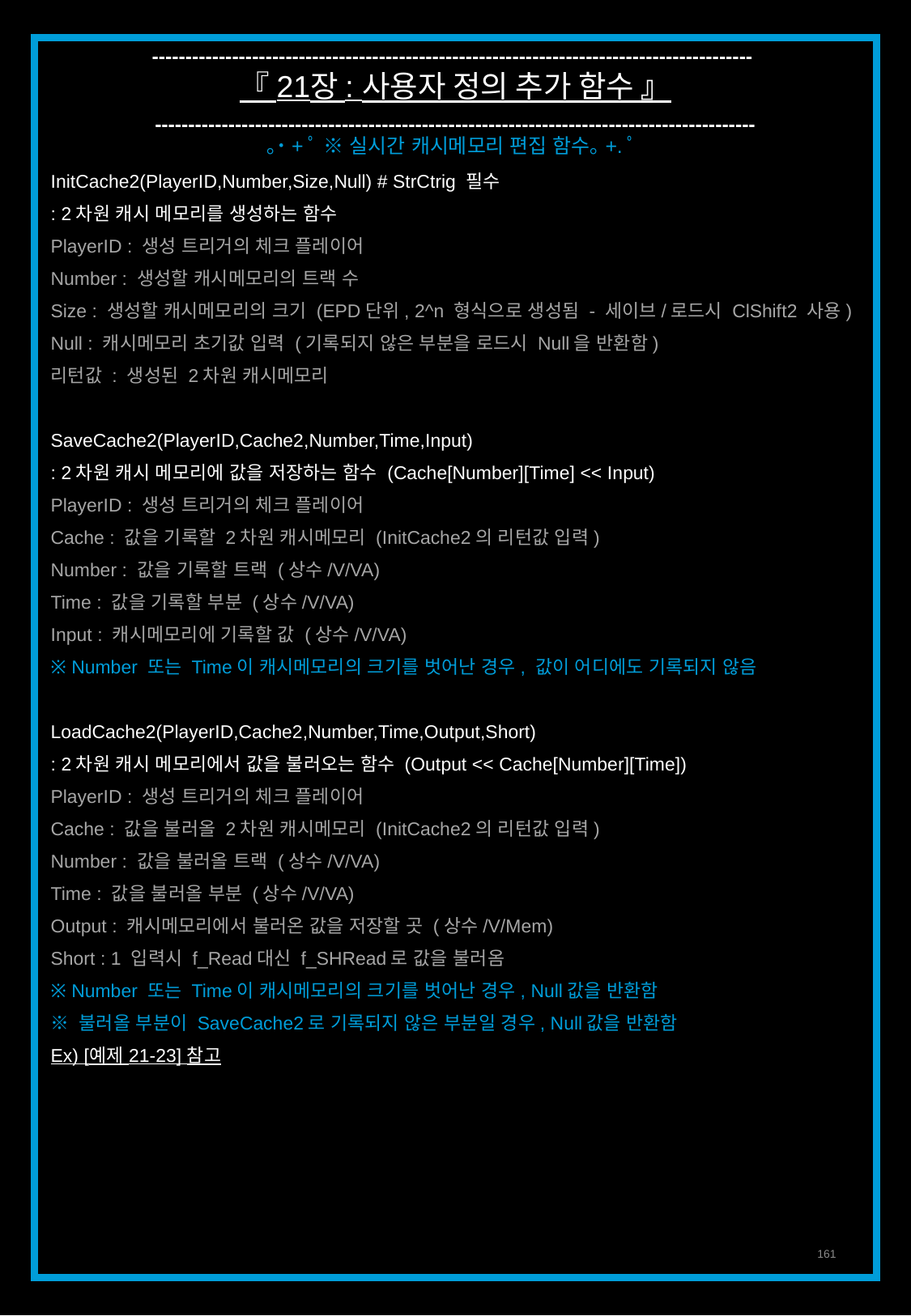

------------------------------------------------------------------------------------------
『 21장 : 사용자 정의 추가 함수 』
------------------------------------------------------------------------------------------

｡˙+ﾟ ※ 실시간 캐시메모리 편집 함수｡+.ﾟ
InitCache2(PlayerID,Number,Size,Null) # StrCtrig 필수
: 2차원 캐시 메모리를 생성하는 함수
PlayerID : 생성 트리거의 체크 플레이어
Number : 생성할 캐시메모리의 트랙 수
Size : 생성할 캐시메모리의 크기 (EPD단위, 2^n 형식으로 생성됨 - 세이브/로드시 ClShift2 사용)
Null : 캐시메모리 초기값 입력 (기록되지 않은 부분을 로드시 Null을 반환함)
리턴값 : 생성된 2차원 캐시메모리

SaveCache2(PlayerID,Cache2,Number,Time,Input)
: 2차원 캐시 메모리에 값을 저장하는 함수 (Cache[Number][Time] << Input)
PlayerID : 생성 트리거의 체크 플레이어
Cache : 값을 기록할 2차원 캐시메모리 (InitCache2의 리턴값 입력)
Number : 값을 기록할 트랙 (상수/V/VA)
Time : 값을 기록할 부분 (상수/V/VA)
Input : 캐시메모리에 기록할 값 (상수/V/VA)
※ Number 또는 Time이 캐시메모리의 크기를 벗어난 경우, 값이 어디에도 기록되지 않음

LoadCache2(PlayerID,Cache2,Number,Time,Output,Short)
: 2차원 캐시 메모리에서 값을 불러오는 함수 (Output << Cache[Number][Time])
PlayerID : 생성 트리거의 체크 플레이어
Cache : 값을 불러올 2차원 캐시메모리 (InitCache2의 리턴값 입력)
Number : 값을 불러올 트랙 (상수/V/VA)
Time : 값을 불러올 부분 (상수/V/VA)
Output : 캐시메모리에서 불러온 값을 저장할 곳 (상수/V/Mem)
Short : 1 입력시 f_Read대신 f_SHRead로 값을 불러옴
※ Number 또는 Time이 캐시메모리의 크기를 벗어난 경우, Null값을 반환함
※ 불러올 부분이 SaveCache2로 기록되지 않은 부분일 경우, Null값을 반환함
Ex) [예제 21-23] 참고
161